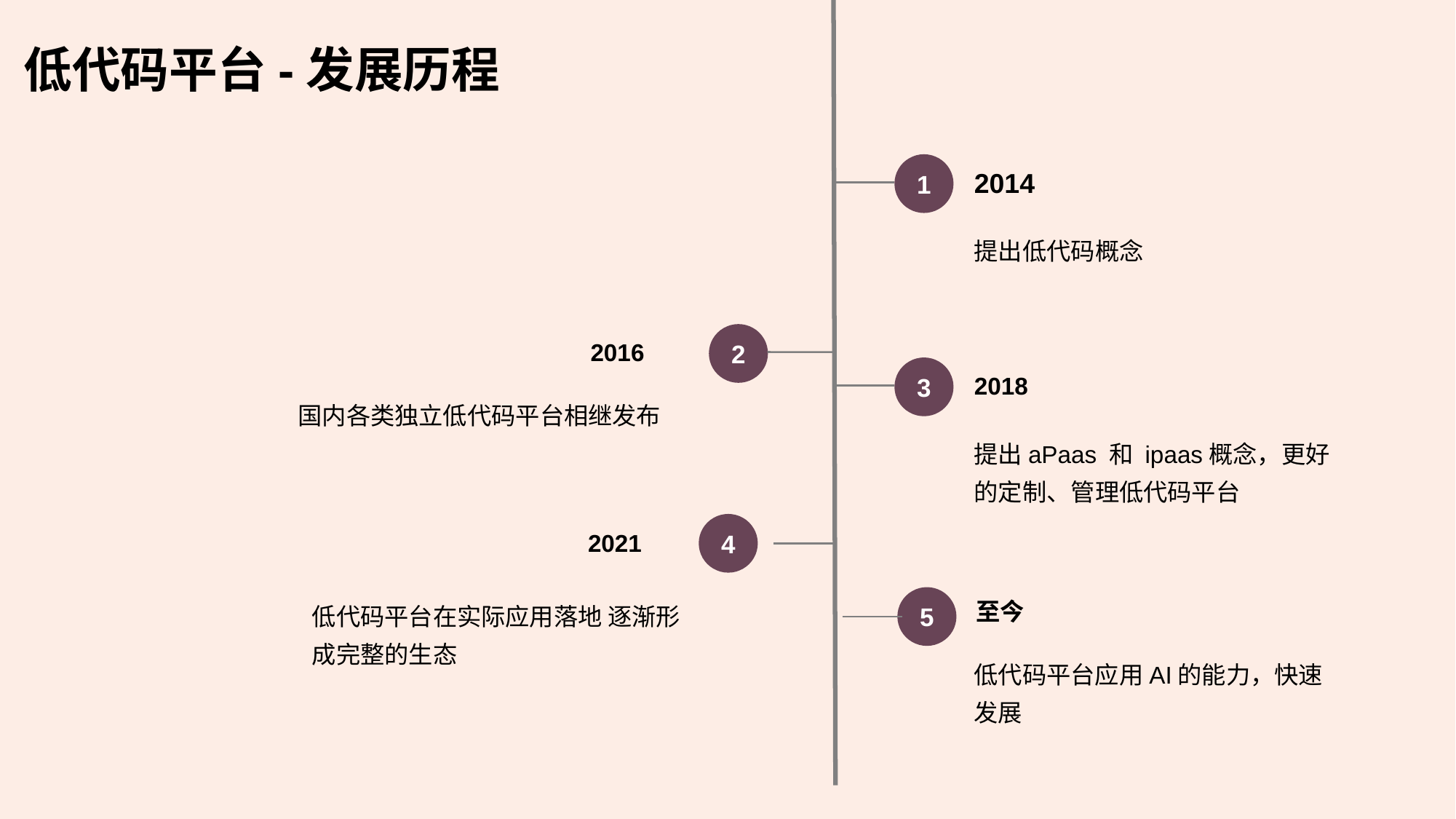

低代码平台-发展历程
2014
1
提出低代码概念
2016
2
2018
3
国内各类独立低代码平台相继发布
提出aPaas 和 ipaas概念，更好的定制、管理低代码平台
2021
4
低代码平台在实际应用落地 逐渐形成完整的生态
至今
5
低代码平台应用AI的能力，快速发展